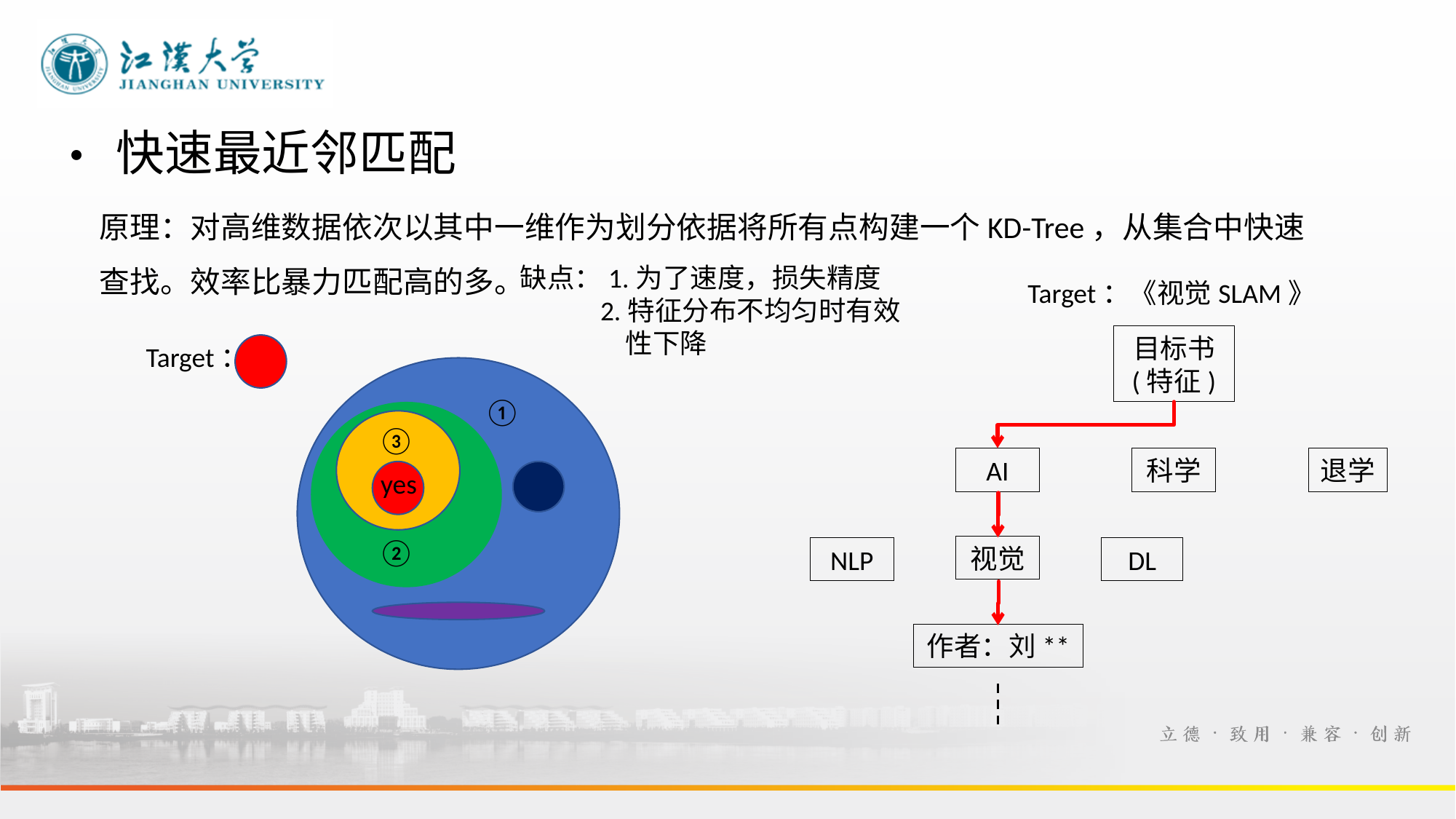

·  快速最近邻匹配
原理：对高维数据依次以其中一维作为划分依据将所有点构建一个KD-Tree，从集合中快速查找。效率比暴力匹配高的多。

缺点：1.为了速度，损失精度
             2.特征分布不均匀时有效
                性下降
Target：《视觉SLAM》
目标书
(特征)
Target：

①

③
AI
科学
退学
yes

②
视觉
NLP
DL

作者：刘**